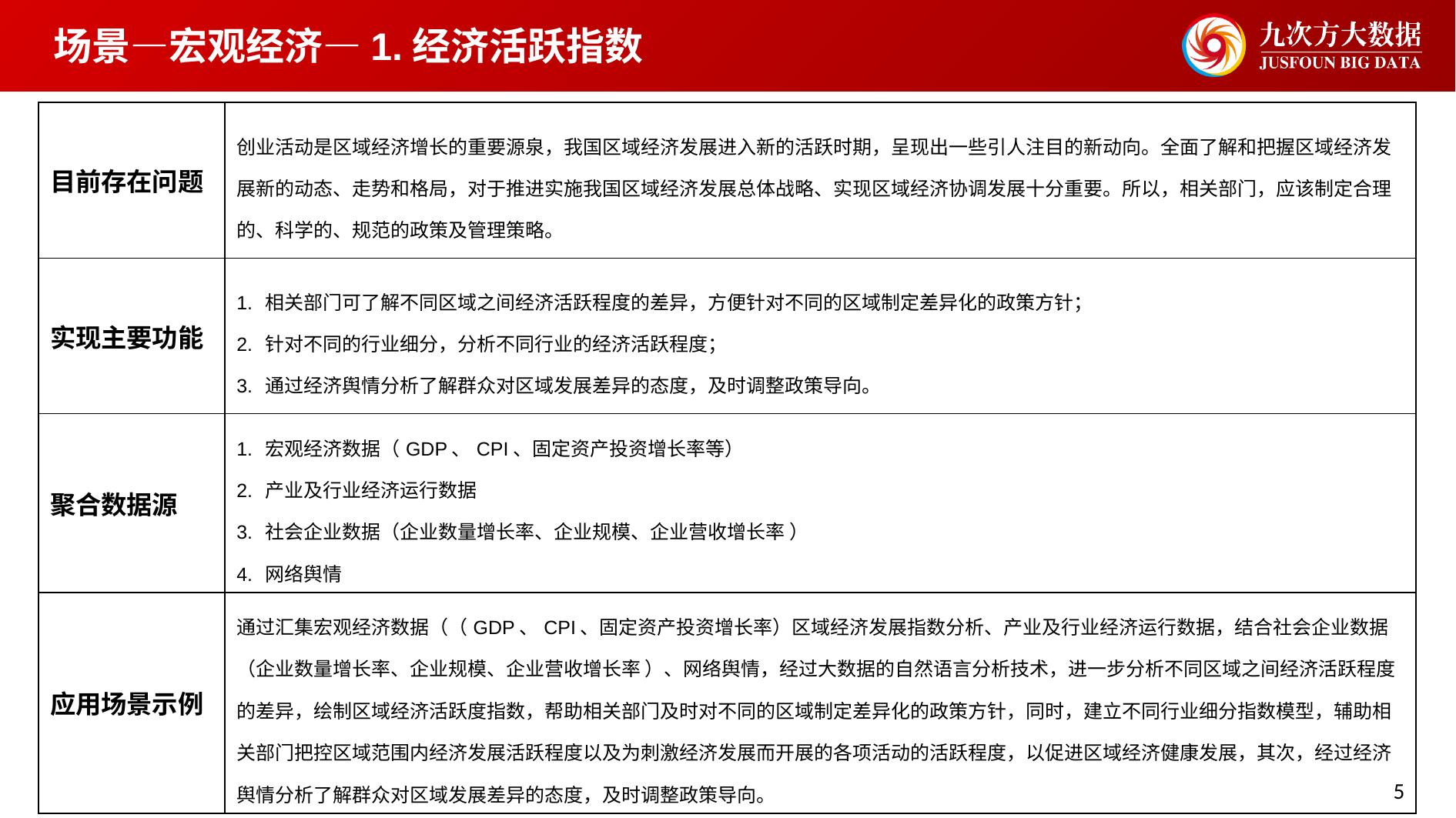

场景—宏观经济—1.经济活跃指数
| 目前存在问题 | 创业活动是区域经济增长的重要源泉，我国区域经济发展进入新的活跃时期，呈现出一些引人注目的新动向。全面了解和把握区域经济发展新的动态、走势和格局，对于推进实施我国区域经济发展总体战略、实现区域经济协调发展十分重要。所以，相关部门，应该制定合理的、科学的、规范的政策及管理策略。 |
| --- | --- |
| 实现主要功能 | 相关部门可了解不同区域之间经济活跃程度的差异，方便针对不同的区域制定差异化的政策方针； 针对不同的行业细分，分析不同行业的经济活跃程度； 通过经济舆情分析了解群众对区域发展差异的态度，及时调整政策导向。 |
| 聚合数据源 | 宏观经济数据（GDP、CPI、固定资产投资增长率等） 产业及行业经济运行数据 社会企业数据（企业数量增长率、企业规模、企业营收增长率 ） 网络舆情 |
| 应用场景示例 | 通过汇集宏观经济数据（（GDP、CPI、固定资产投资增长率）区域经济发展指数分析、产业及行业经济运行数据，结合社会企业数据（企业数量增长率、企业规模、企业营收增长率 ）、网络舆情，经过大数据的自然语言分析技术，进一步分析不同区域之间经济活跃程度的差异，绘制区域经济活跃度指数，帮助相关部门及时对不同的区域制定差异化的政策方针，同时，建立不同行业细分指数模型，辅助相关部门把控区域范围内经济发展活跃程度以及为刺激经济发展而开展的各项活动的活跃程度，以促进区域经济健康发展，其次，经过经济舆情分析了解群众对区域发展差异的态度，及时调整政策导向。 |
5